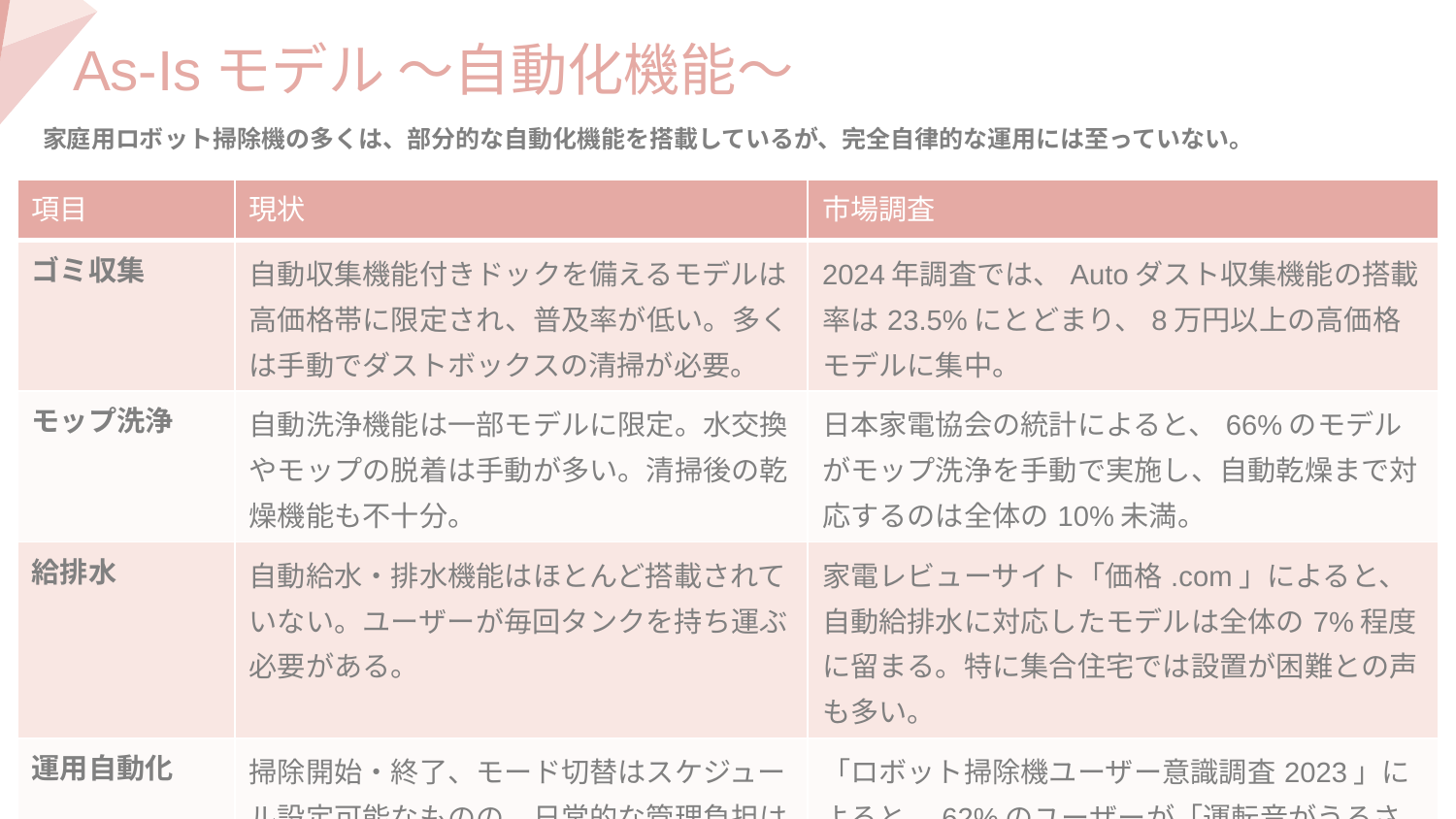

As-Isモデル 〜自動化機能〜
家庭用ロボット掃除機の多くは、部分的な自動化機能を搭載しているが、完全自律的な運用には至っていない。
| 項目 | 現状 | 市場調査 |
| --- | --- | --- |
| ゴミ収集 | 自動収集機能付きドックを備えるモデルは高価格帯に限定され、普及率が低い。多くは手動でダストボックスの清掃が必要。 | 2024年調査では、Autoダスト収集機能の搭載率は23.5%にとどまり、8万円以上の高価格モデルに集中。 |
| モップ洗浄 | 自動洗浄機能は一部モデルに限定。水交換やモップの脱着は手動が多い。清掃後の乾燥機能も不十分。 | 日本家電協会の統計によると、66%のモデルがモップ洗浄を手動で実施し、自動乾燥まで対応するのは全体の10%未満。 |
| 給排水 | 自動給水・排水機能はほとんど搭載されていない。ユーザーが毎回タンクを持ち運ぶ必要がある。 | 家電レビューサイト「価格.com」によると、自動給排水に対応したモデルは全体の7%程度に留まる。特に集合住宅では設置が困難との声も多い。 |
| 運用自動化 | 掃除開始・終了、モード切替はスケジュール設定可能なものの、日常的な管理負担は依然としてユーザー側にある。 | 「ロボット掃除機ユーザー意識調査2023」によると、62%のユーザーが「運転音がうるさい」「細かく設定が面倒」と回答。 |